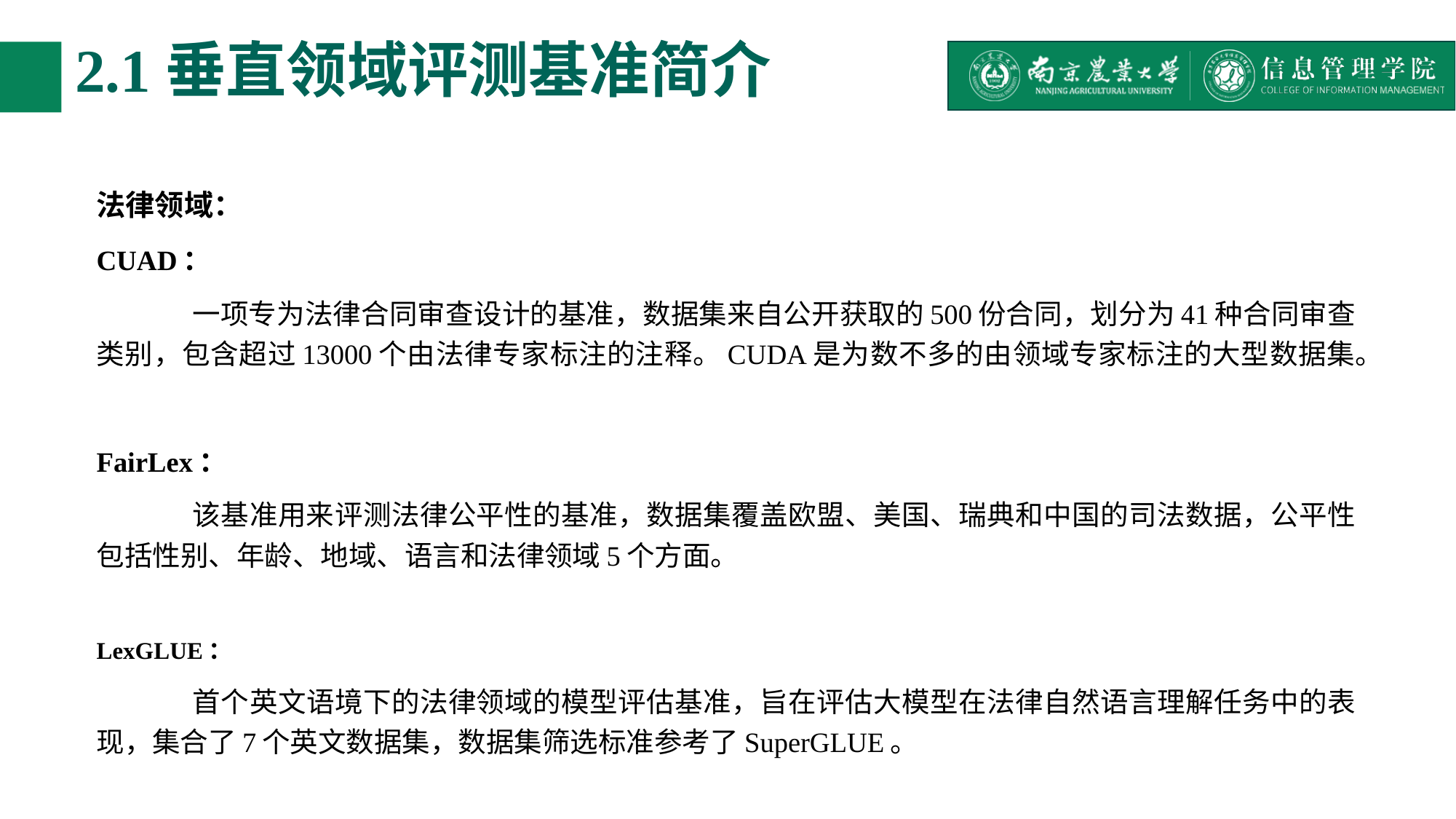

# 2.1垂直领域评测基准简介
法律领域：
CUAD：
	一项专为法律合同审查设计的基准，数据集来自公开获取的500份合同，划分为41种合同审查类别，包含超过13000个由法律专家标注的注释。CUDA是为数不多的由领域专家标注的大型数据集。

FairLex：
	该基准用来评测法律公平性的基准，数据集覆盖欧盟、美国、瑞典和中国的司法数据，公平性包括性别、年龄、地域、语言和法律领域5个方面。

LexGLUE：
	首个英文语境下的法律领域的模型评估基准，旨在评估大模型在法律自然语言理解任务中的表现，集合了7个英文数据集，数据集筛选标准参考了SuperGLUE。